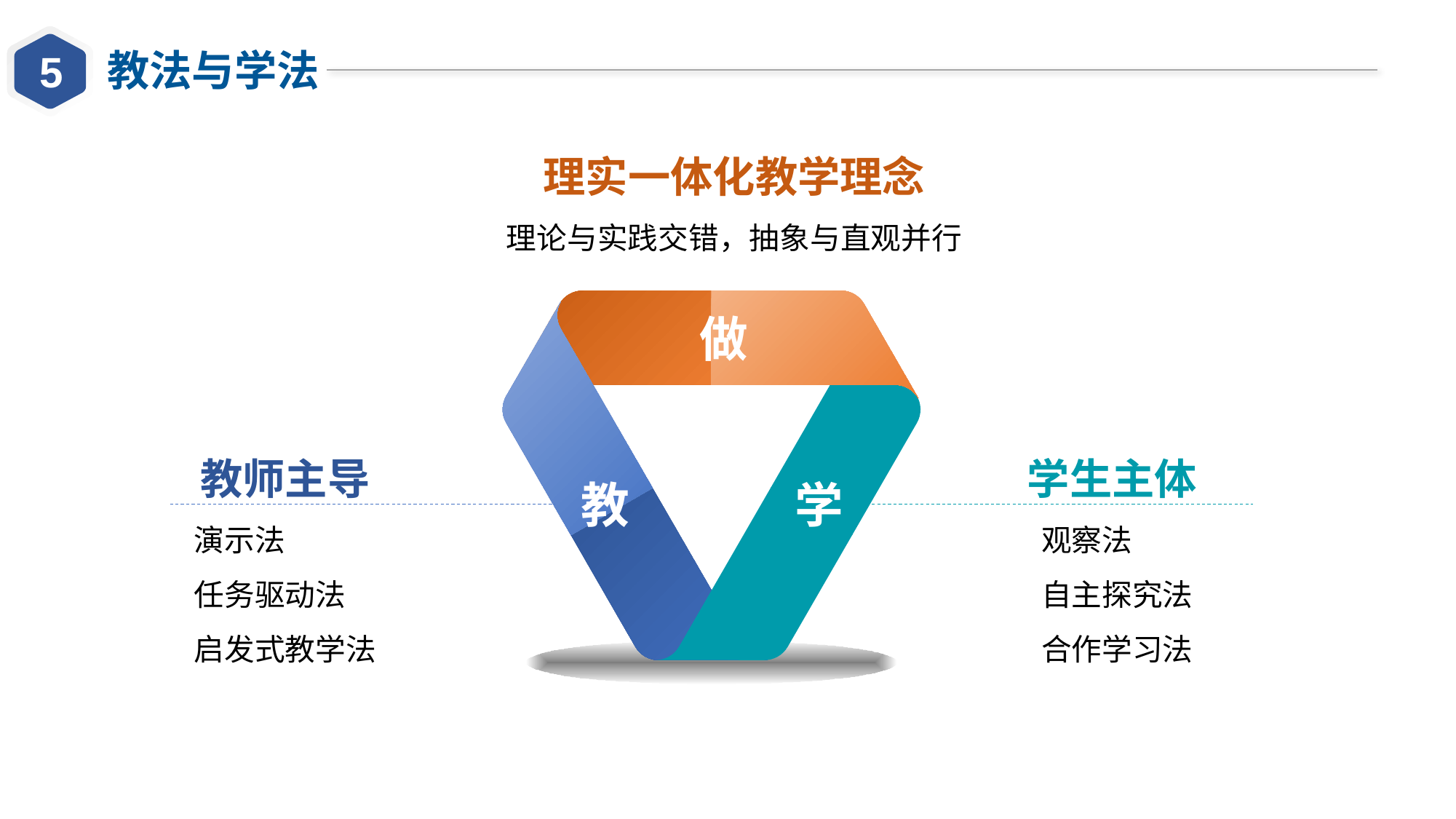

5
教法与学法
理实一体化教学理念
理论与实践交错，抽象与直观并行

做

教师主导
     演示法
     任务驱动法
     启发式教学法
学生主体
 观察法
 自主探究法
 合作学习法
教
学